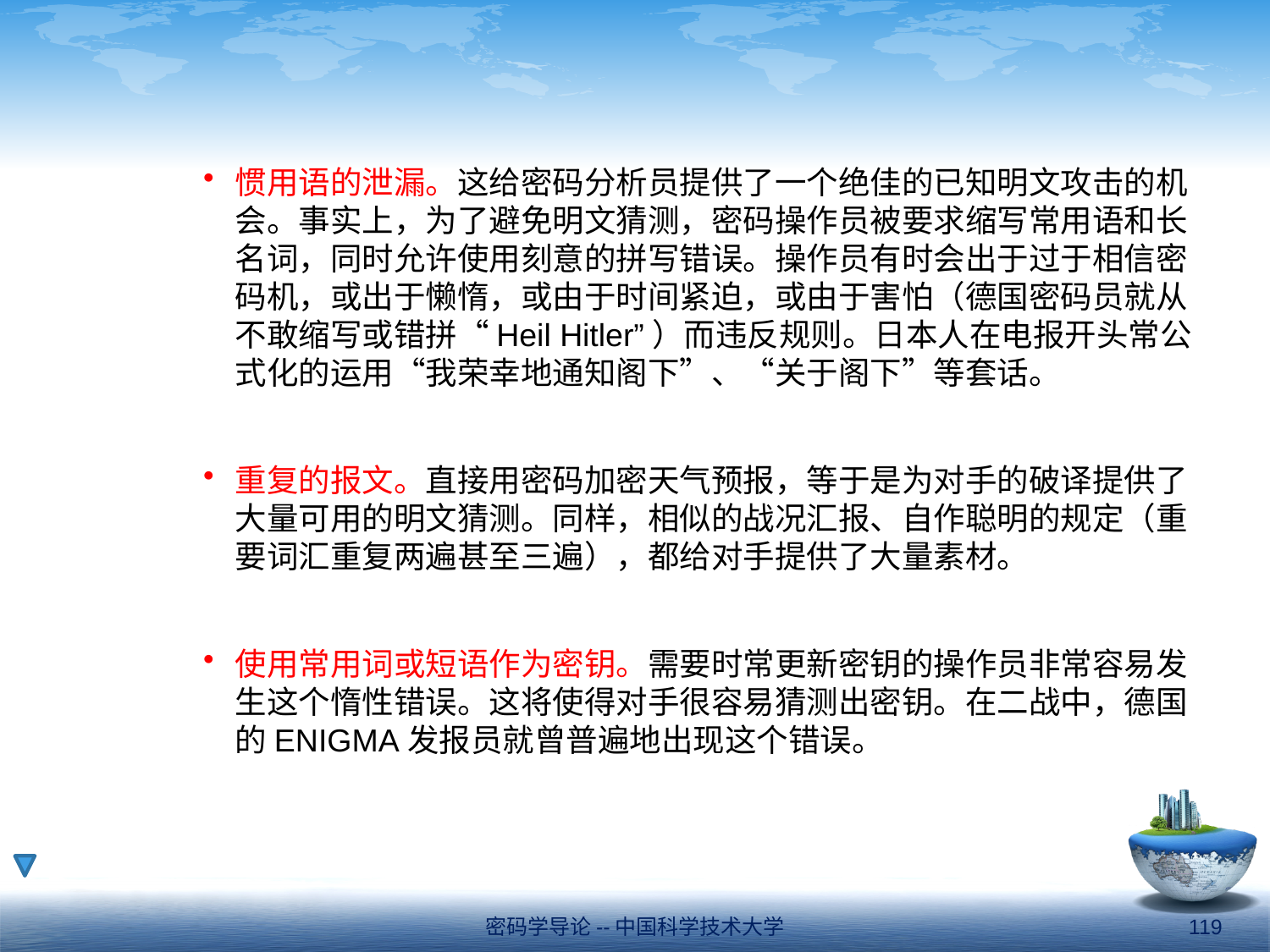

#
惯用语的泄漏。这给密码分析员提供了一个绝佳的已知明文攻击的机会。事实上，为了避免明文猜测，密码操作员被要求缩写常用语和长名词，同时允许使用刻意的拼写错误。操作员有时会出于过于相信密码机，或出于懒惰，或由于时间紧迫，或由于害怕（德国密码员就从不敢缩写或错拼“Heil Hitler”）而违反规则。日本人在电报开头常公式化的运用“我荣幸地通知阁下”、“关于阁下”等套话。

重复的报文。直接用密码加密天气预报，等于是为对手的破译提供了大量可用的明文猜测。同样，相似的战况汇报、自作聪明的规定（重要词汇重复两遍甚至三遍），都给对手提供了大量素材。

使用常用词或短语作为密钥。需要时常更新密钥的操作员非常容易发生这个惰性错误。这将使得对手很容易猜测出密钥。在二战中，德国的ENIGMA发报员就曾普遍地出现这个错误。

密码学导论--中国科学技术大学
119